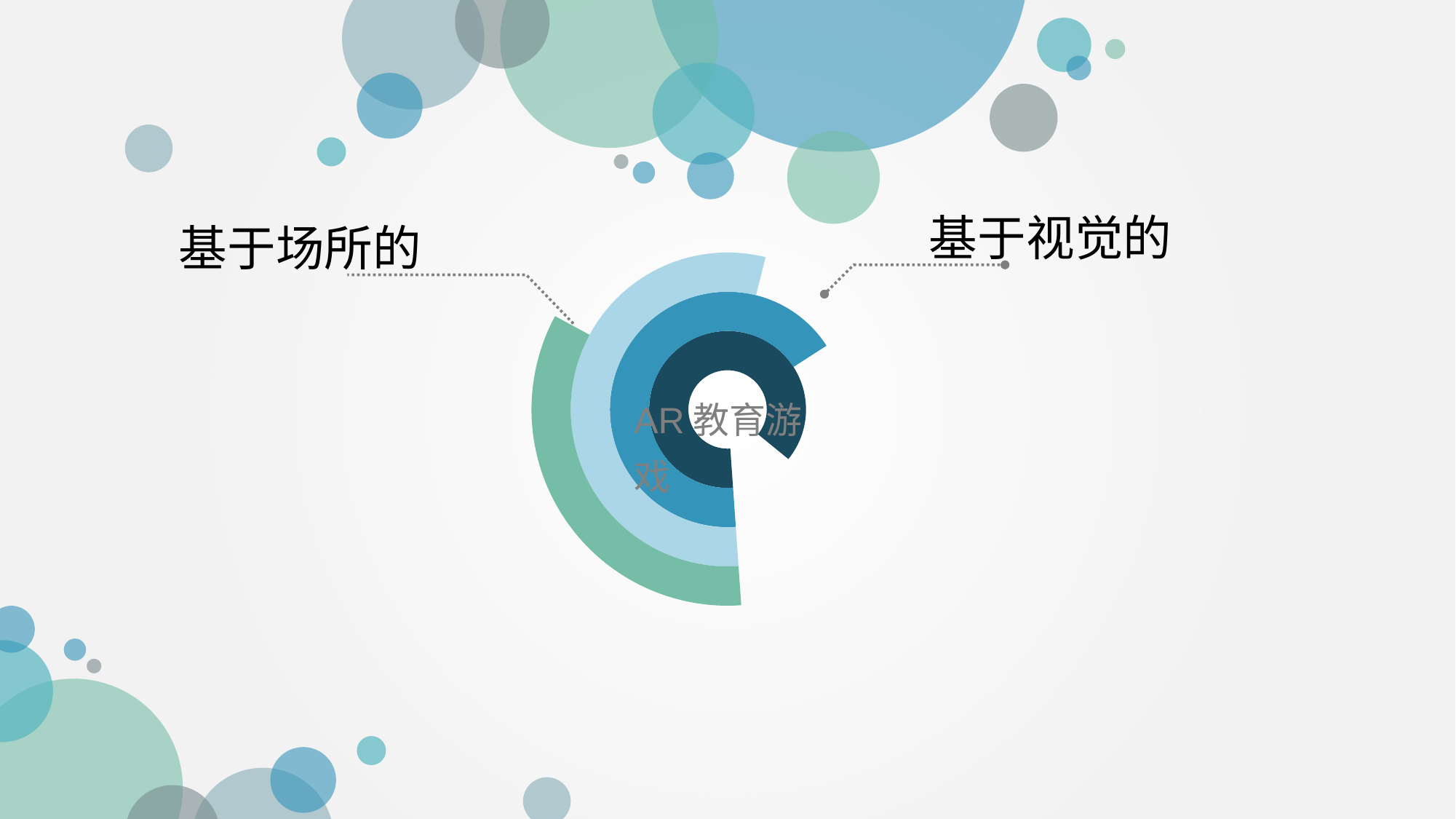

基于视觉的
基于场所的

### Chart

| Category | 最内环 | 第二环 | 第三环 | 第四环 |
|---|---|---|---|---|
| 颜色部分 | 0.87 | 0.67 | 0.55 | 0.34 |
| 无色部分 | 0.13 | 0.33 | 0.45 | 0.66 |
AR教育游戏